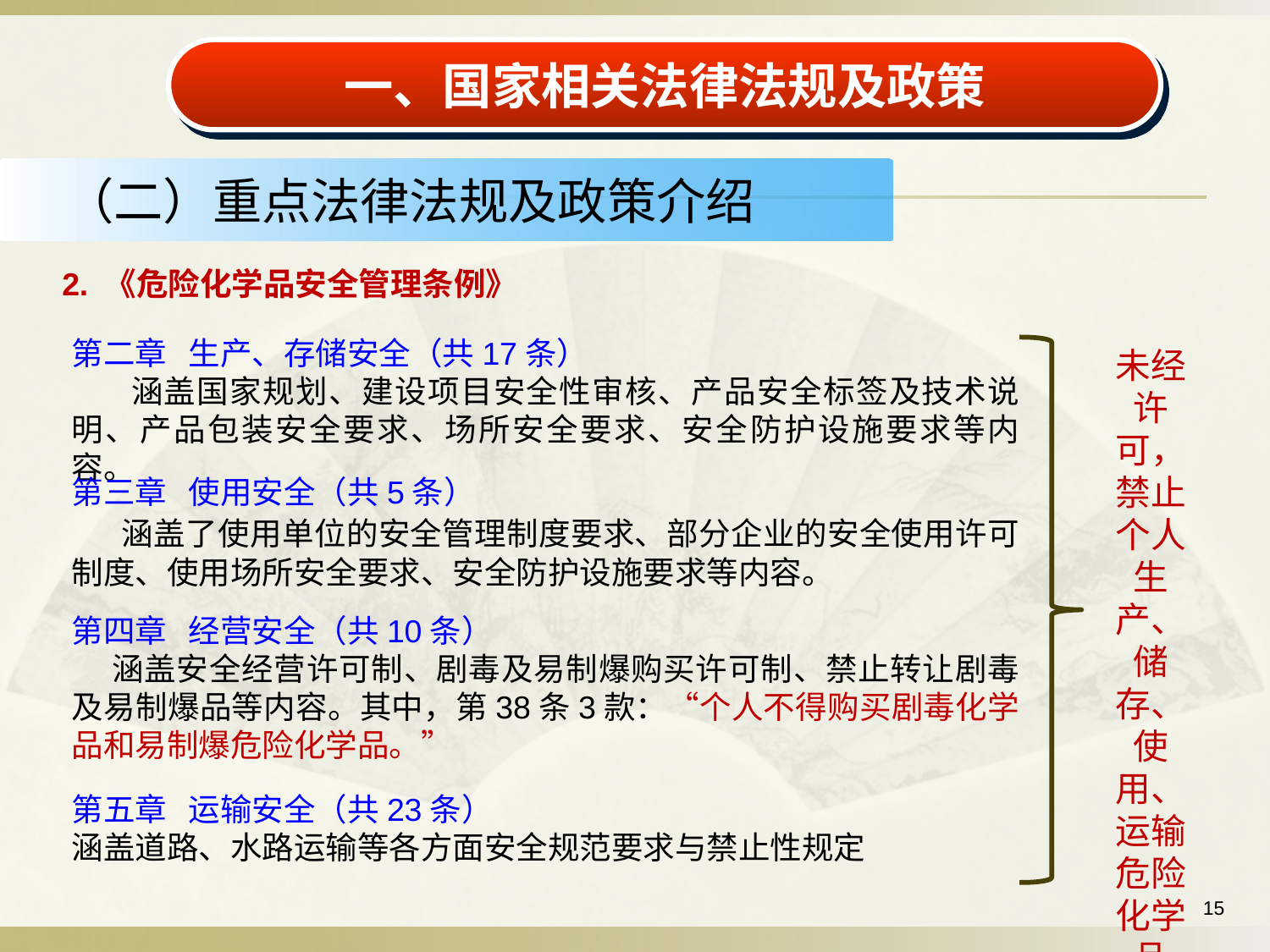

一、国家相关法律法规及政策
（二）重点法律法规及政策介绍
2. 《危险化学品安全管理条例》

第二章   生产、存储安全（共17条）
      涵盖国家规划、建设项目安全性审核、产品安全标签及技术说明、产品包装安全要求、场所安全要求、安全防护设施要求等内容。

未经许可，禁止个人生产、储存、使用、运输危险化学品
第三章   使用安全（共5条）
     涵盖了使用单位的安全管理制度要求、部分企业的安全使用许可制度、使用场所安全要求、安全防护设施要求等内容。
第四章   经营安全（共10条）
    涵盖安全经营许可制、剧毒及易制爆购买许可制、禁止转让剧毒及易制爆品等内容。其中，第38条3款：“个人不得购买剧毒化学品和易制爆危险化学品。”
第五章   运输安全（共23条）
涵盖道路、水路运输等各方面安全规范要求与禁止性规定
15